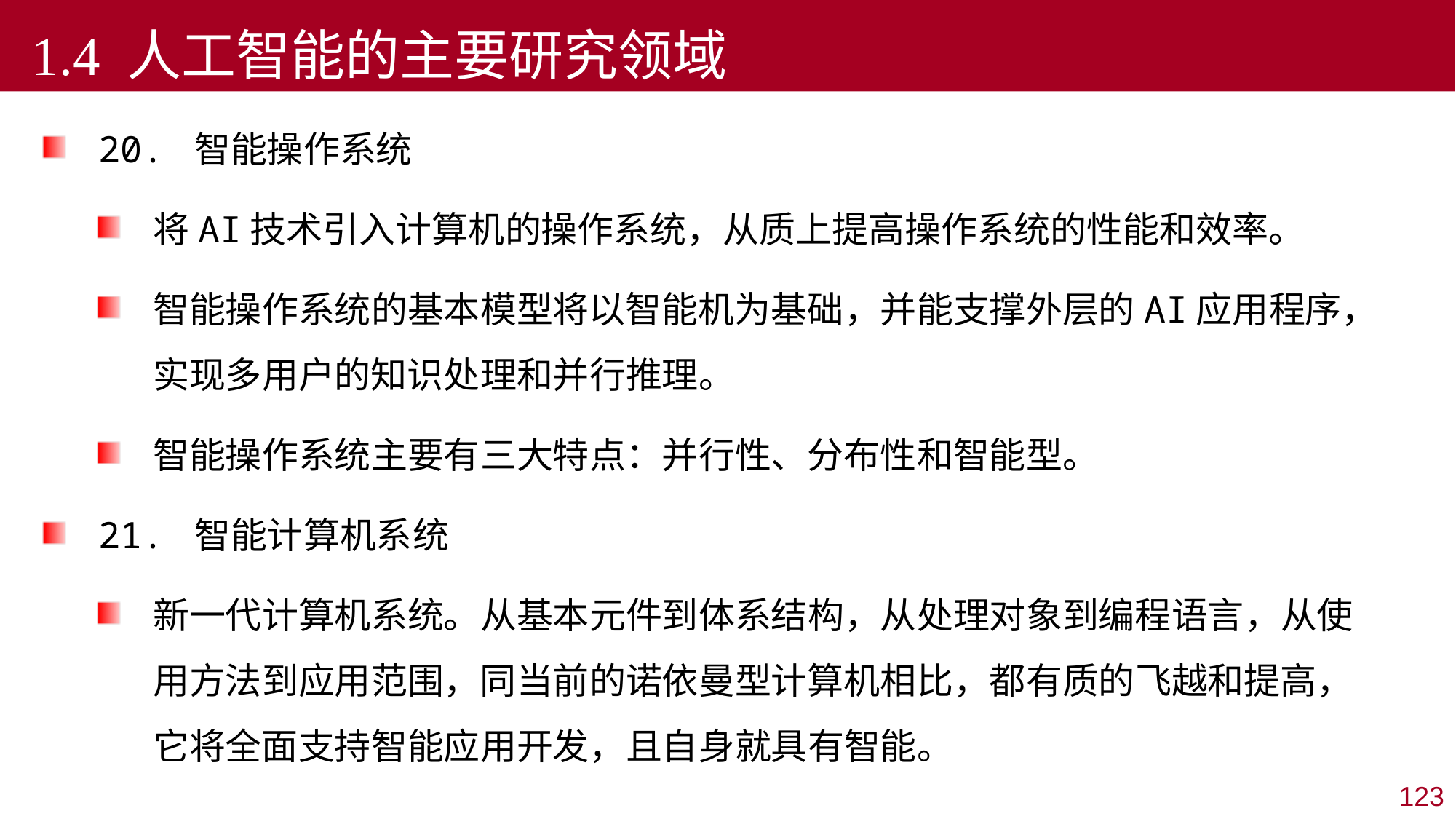

1.4 人工智能的主要研究领域

20. 智能操作系统
将AI技术引入计算机的操作系统，从质上提高操作系统的性能和效率。
智能操作系统的基本模型将以智能机为基础，并能支撑外层的AI应用程序，实现多用户的知识处理和并行推理。
智能操作系统主要有三大特点：并行性、分布性和智能型。
21. 智能计算机系统
新一代计算机系统。从基本元件到体系结构，从处理对象到编程语言，从使用方法到应用范围，同当前的诺依曼型计算机相比，都有质的飞越和提高，它将全面支持智能应用开发，且自身就具有智能。
123